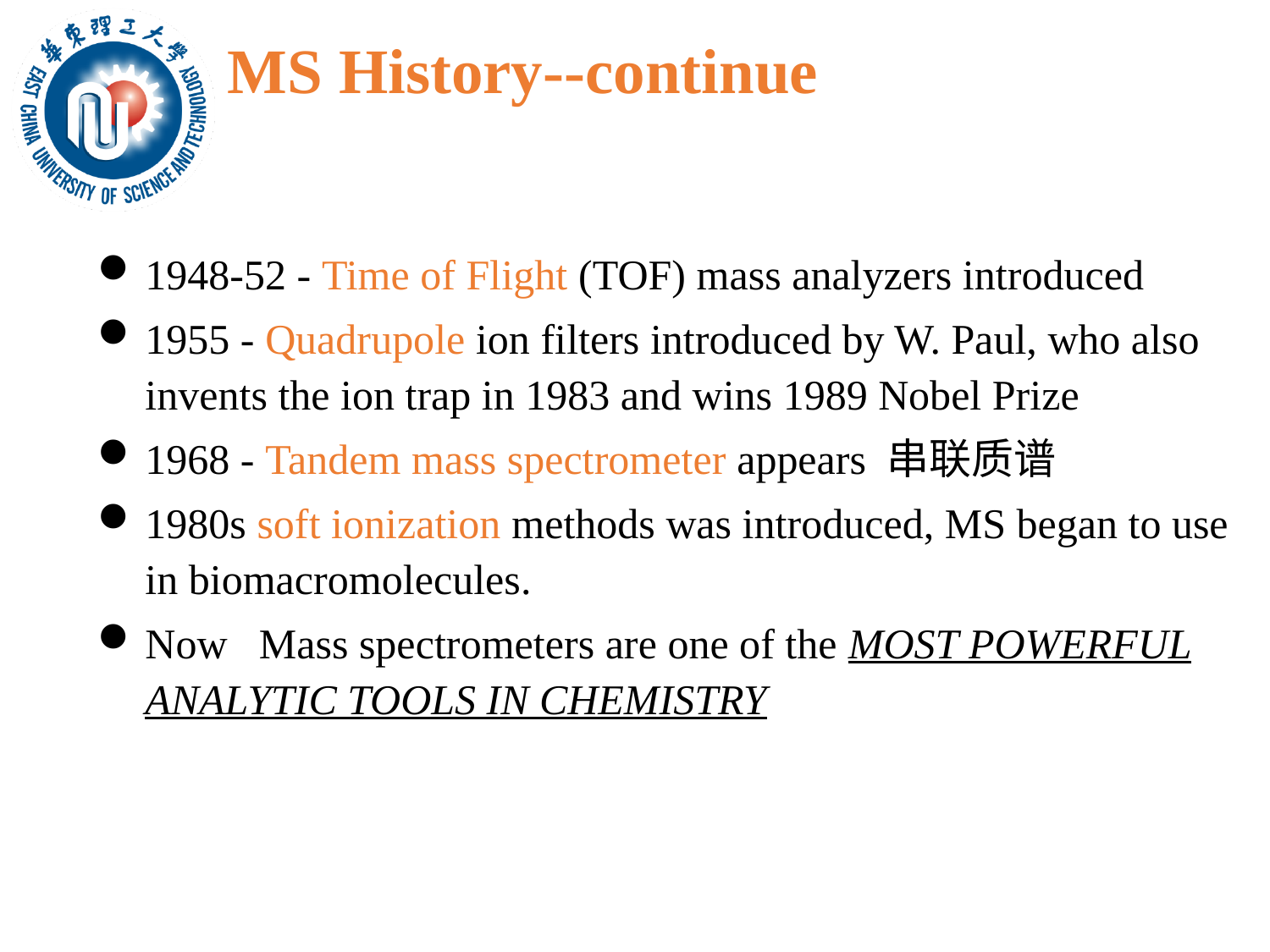

# MS History--continue
1948-52 - Time of Flight (TOF) mass analyzers introduced
1955 - Quadrupole ion filters introduced by W. Paul, who also invents the ion trap in 1983 and wins 1989 Nobel Prize
1968 - Tandem mass spectrometer appears 串联质谱
1980s soft ionization methods was introduced, MS began to use in biomacromolecules.
Now   Mass spectrometers are one of the MOST POWERFUL ANALYTIC TOOLS IN CHEMISTRY